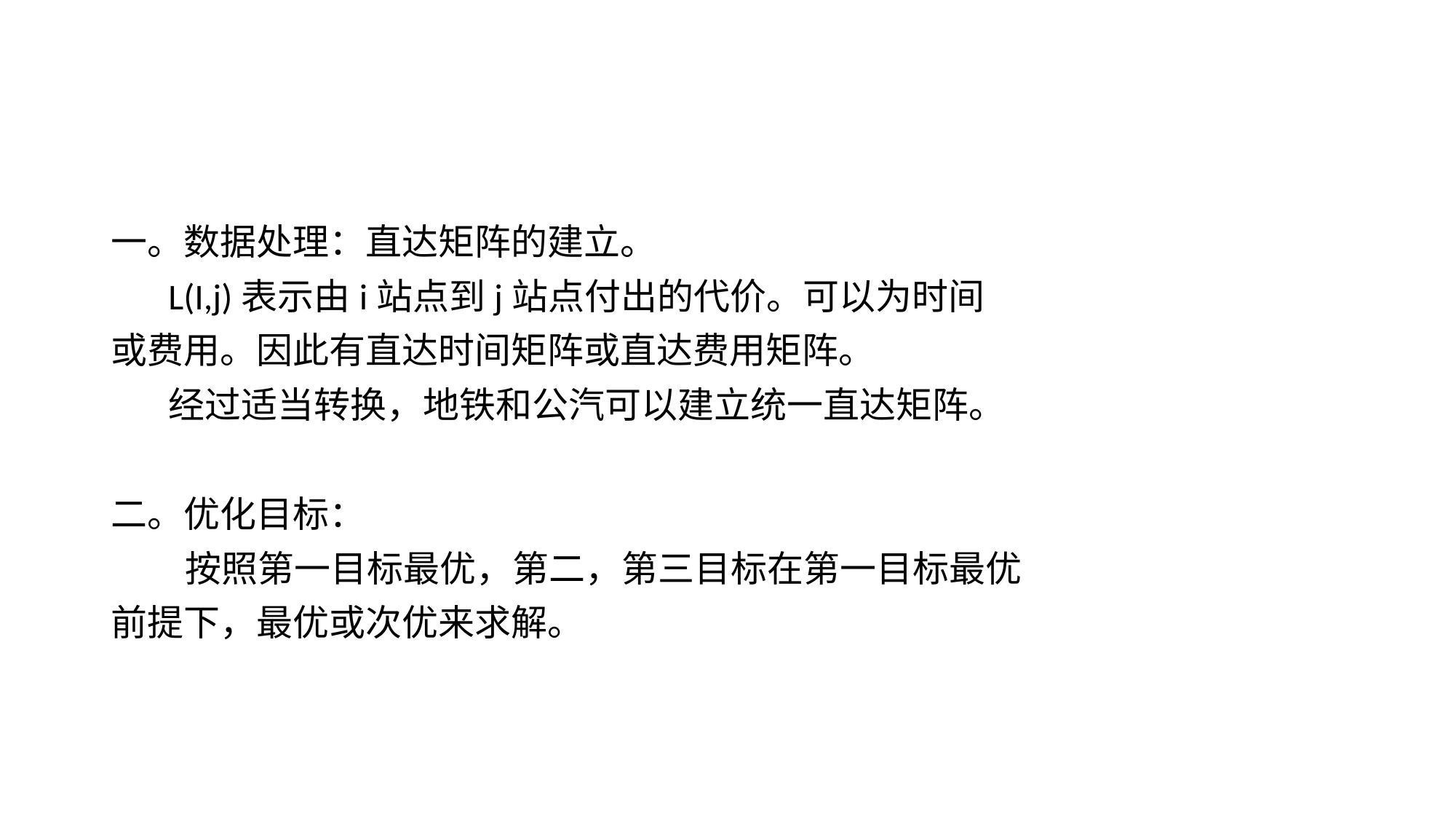

#
一。数据处理：直达矩阵的建立。
       L(I,j)表示由i站点到j站点付出的代价。可以为时间
或费用。因此有直达时间矩阵或直达费用矩阵。
      经过适当转换，地铁和公汽可以建立统一直达矩阵。

二。优化目标：
        按照第一目标最优，第二，第三目标在第一目标最优
前提下，最优或次优来求解。